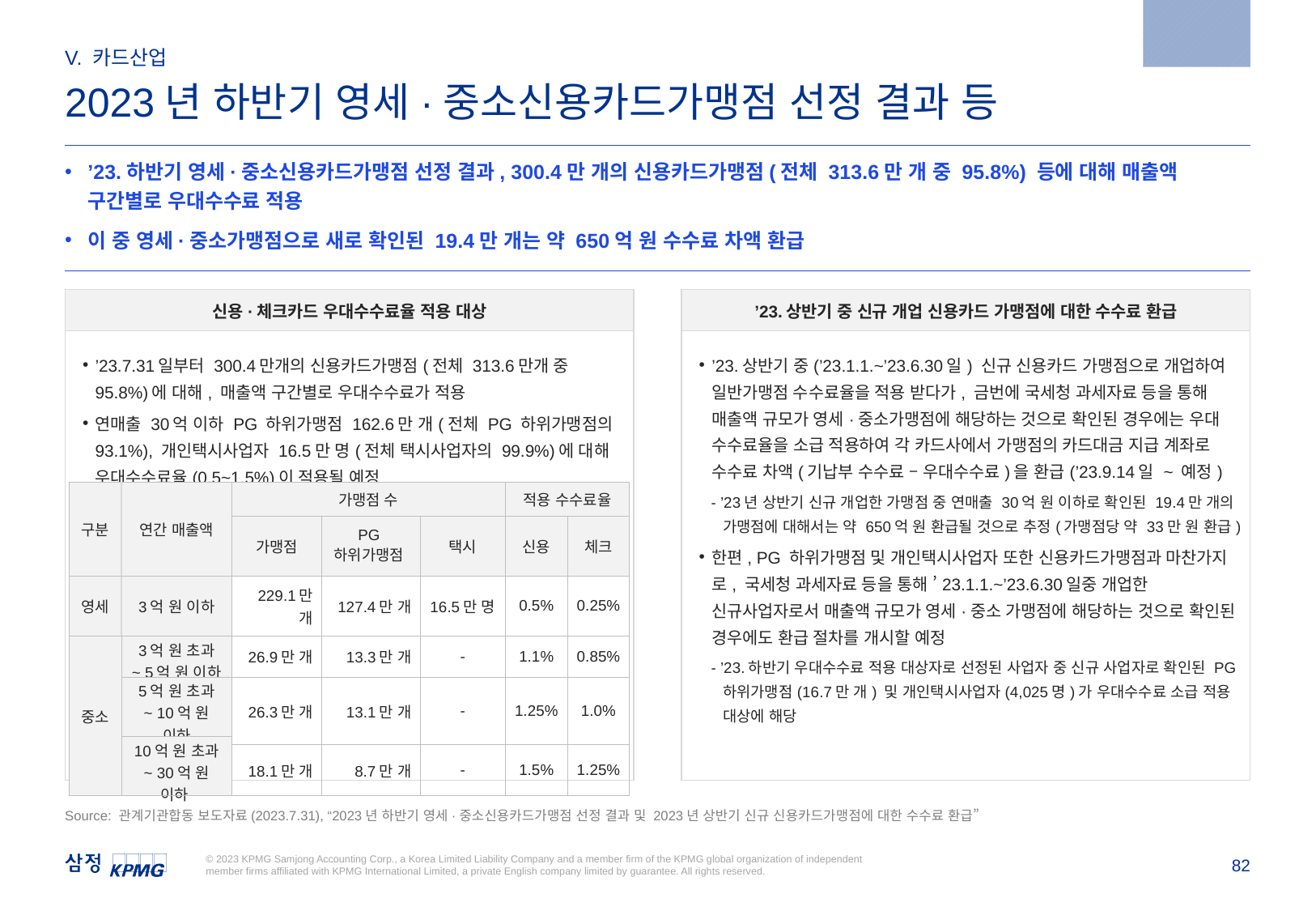

2023.7.31
V. 카드산업
2023년 하반기 영세·중소신용카드가맹점 선정 결과 등
’23.하반기 영세·중소신용카드가맹점 선정 결과, 300.4만 개의 신용카드가맹점(전체 313.6만 개 중 95.8%) 등에 대해 매출액 구간별로 우대수수료 적용
이 중 영세·중소가맹점으로 새로 확인된 19.4만 개는 약 650억 원 수수료 차액 환급
| 신용·체크카드 우대수수료율 적용 대상 |
| --- |
| ’23.7.31일부터 300.4만개의 신용카드가맹점(전체 313.6만개 중 95.8%)에 대해, 매출액 구간별로 우대수수료가 적용 연매출 30억 이하 PG 하위가맹점 162.6만 개(전체 PG 하위가맹점의 93.1%), 개인택시사업자 16.5만 명(전체 택시사업자의 99.9%)에 대해 우대수수료율(0.5~1.5%)이 적용될 예정 |
| ’23.상반기 중 신규 개업 신용카드 가맹점에 대한 수수료 환급 |
| --- |
| ’23.상반기 중(’23.1.1.~’23.6.30일) 신규 신용카드 가맹점으로 개업하여 일반가맹점 수수료율을 적용 받다가, 금번에 국세청 과세자료 등을 통해 매출액 규모가 영세·중소가맹점에 해당하는 것으로 확인된 경우에는 우대 수수료율을 소급 적용하여 각 카드사에서 가맹점의 카드대금 지급 계좌로 수수료 차액(기납부 수수료 – 우대수수료)을 환급(’23.9.14일 ~ 예정) - ’23년 상반기 신규 개업한 가맹점 중 연매출 30억 원 이하로 확인된 19.4만 개의 가맹점에 대해서는 약 650억 원 환급될 것으로 추정(가맹점당 약 33만 원 환급) 한편, PG 하위가맹점 및 개인택시사업자 또한 신용카드가맹점과 마찬가지로, 국세청 과세자료 등을 통해 ’23.1.1.~’23.6.30일중 개업한 신규사업자로서 매출액 규모가 영세·중소 가맹점에 해당하는 것으로 확인된 경우에도 환급 절차를 개시할 예정 - ’23.하반기 우대수수료 적용 대상자로 선정된 사업자 중 신규 사업자로 확인된 PG 하위가맹점(16.7만 개) 및 개인택시사업자(4,025명)가 우대수수료 소급 적용 대상에 해당 |
| 구분 | 연간 매출액 | 가맹점 수 |  |  | 적용 수수료율 |  |
| --- | --- | --- | --- | --- | --- | --- |
|  |  | 가맹점 | PG 하위가맹점 | 택시 | 신용 | 체크 |
| 영세 | 3억 원 이하 | 229.1만 개 | 127.4만 개 | 16.5만 명 | 0.5% | 0.25% |
| 중소 | 3억 원 초과 ~ 5억 원 이하 | 26.9만 개 | 13.3만 개 | - | 1.1% | 0.85% |
|  | 5억 원 초과 ~ 10억 원 이하 | 26.3만 개 | 13.1만 개 | - | 1.25% | 1.0% |
|  | 10억 원 초과 ~ 30억 원 이하 |  |  |  |  |  |
|  |  | 18.1만 개 | 8.7만 개 | - | 1.5% | 1.25% |
Source: 관계기관합동 보도자료(2023.7.31), “2023년 하반기 영세·중소신용카드가맹점 선정 결과 및 2023년 상반기 신규 신용카드가맹점에 대한 수수료 환급”